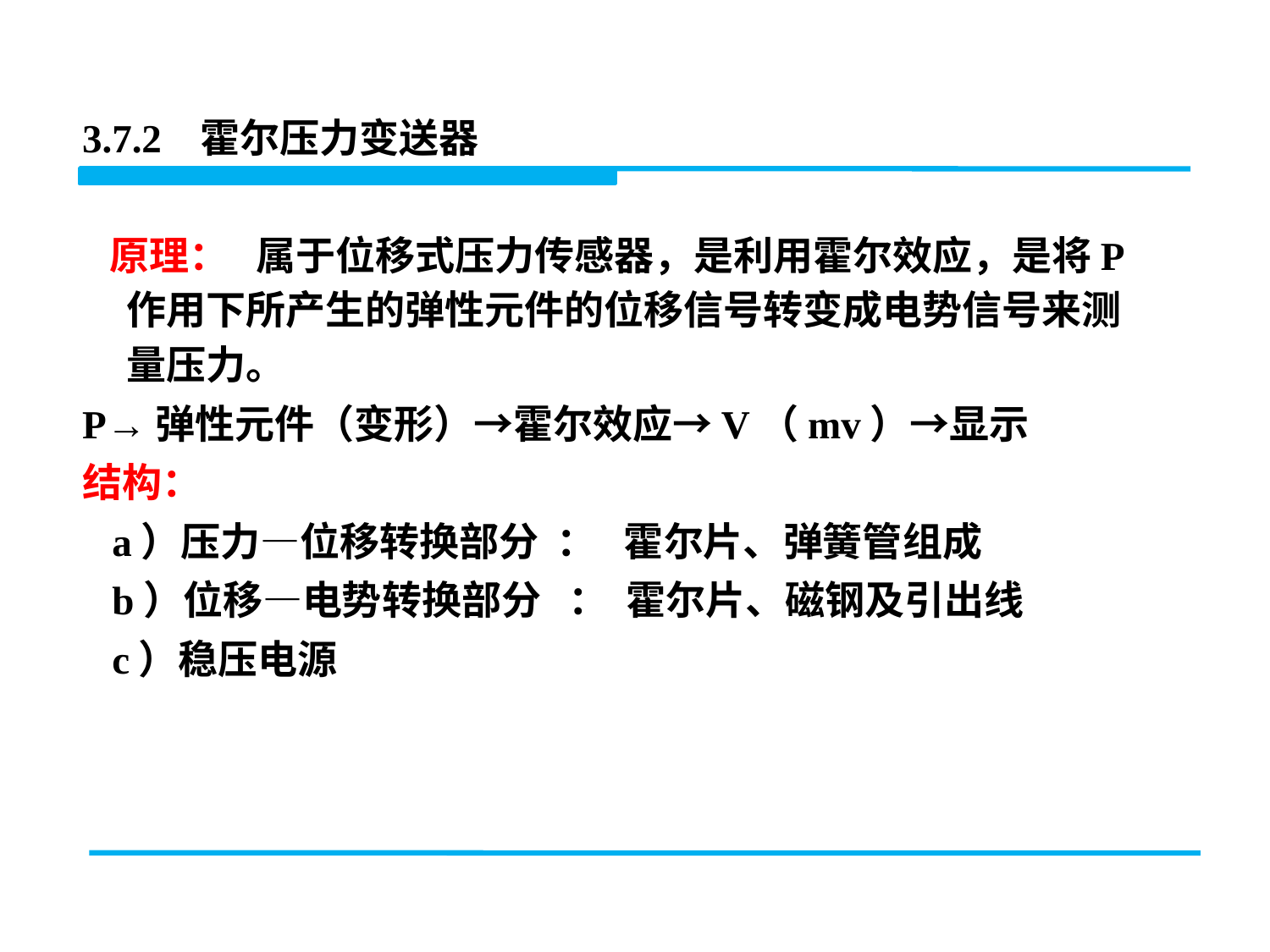

3.7.2   霍尔压力变送器

  原理：   属于位移式压力传感器，是利用霍尔效应，是将P作用下所产生的弹性元件的位移信号转变成电势信号来测量压力。
P→弹性元件（变形）→霍尔效应→V（mv）→显示
结构：
   a）压力—位移转换部分  ：   霍尔片、弹簧管组成
   b）位移—电势转换部分   ：  霍尔片、磁钢及引出线
   c）稳压电源